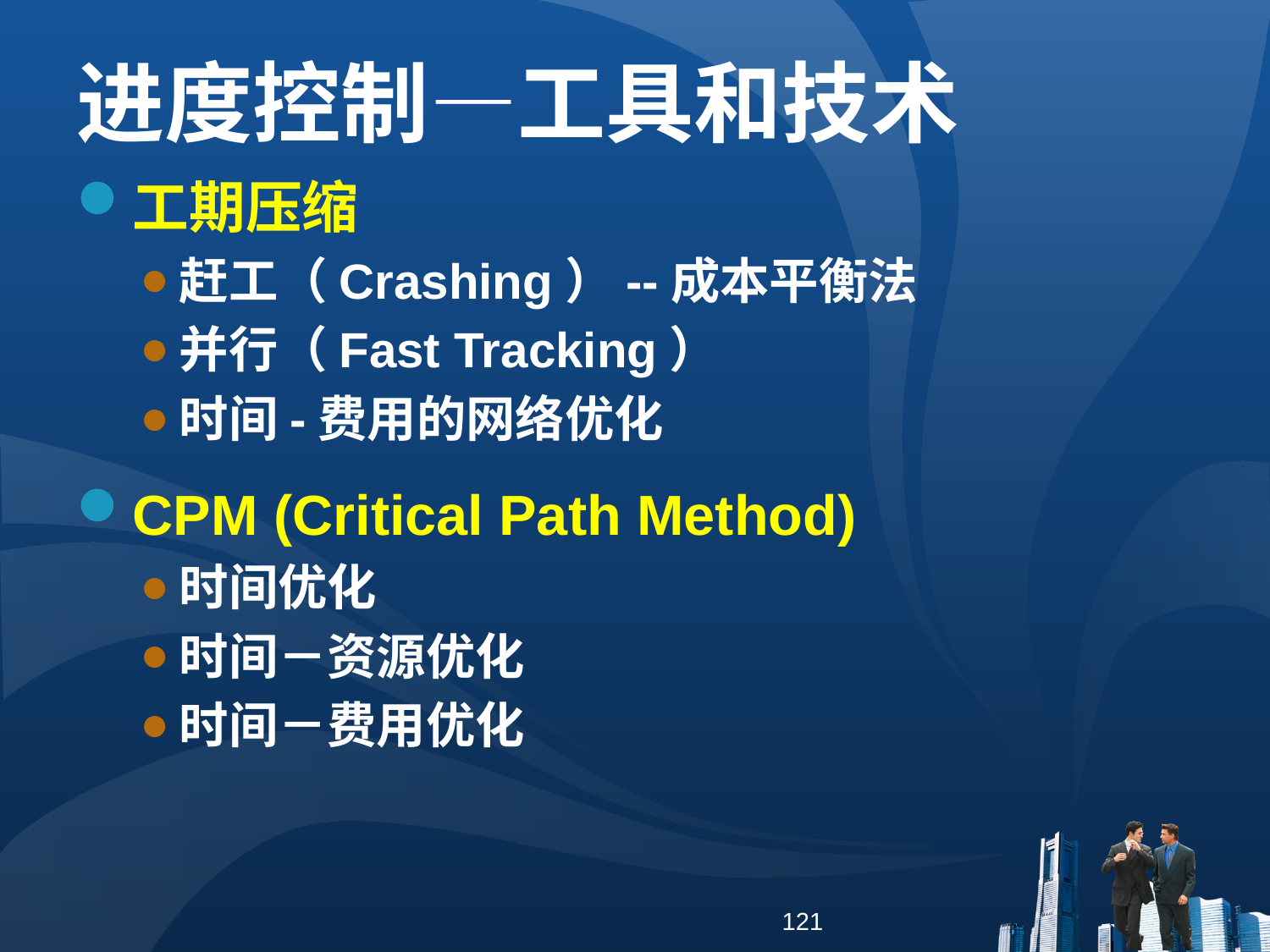

进度控制—工具和技术
工期压缩
赶工（Crashing）--成本平衡法
并行（Fast Tracking）
时间-费用的网络优化
CPM (Critical Path Method)
时间优化
时间－资源优化
时间－费用优化
121